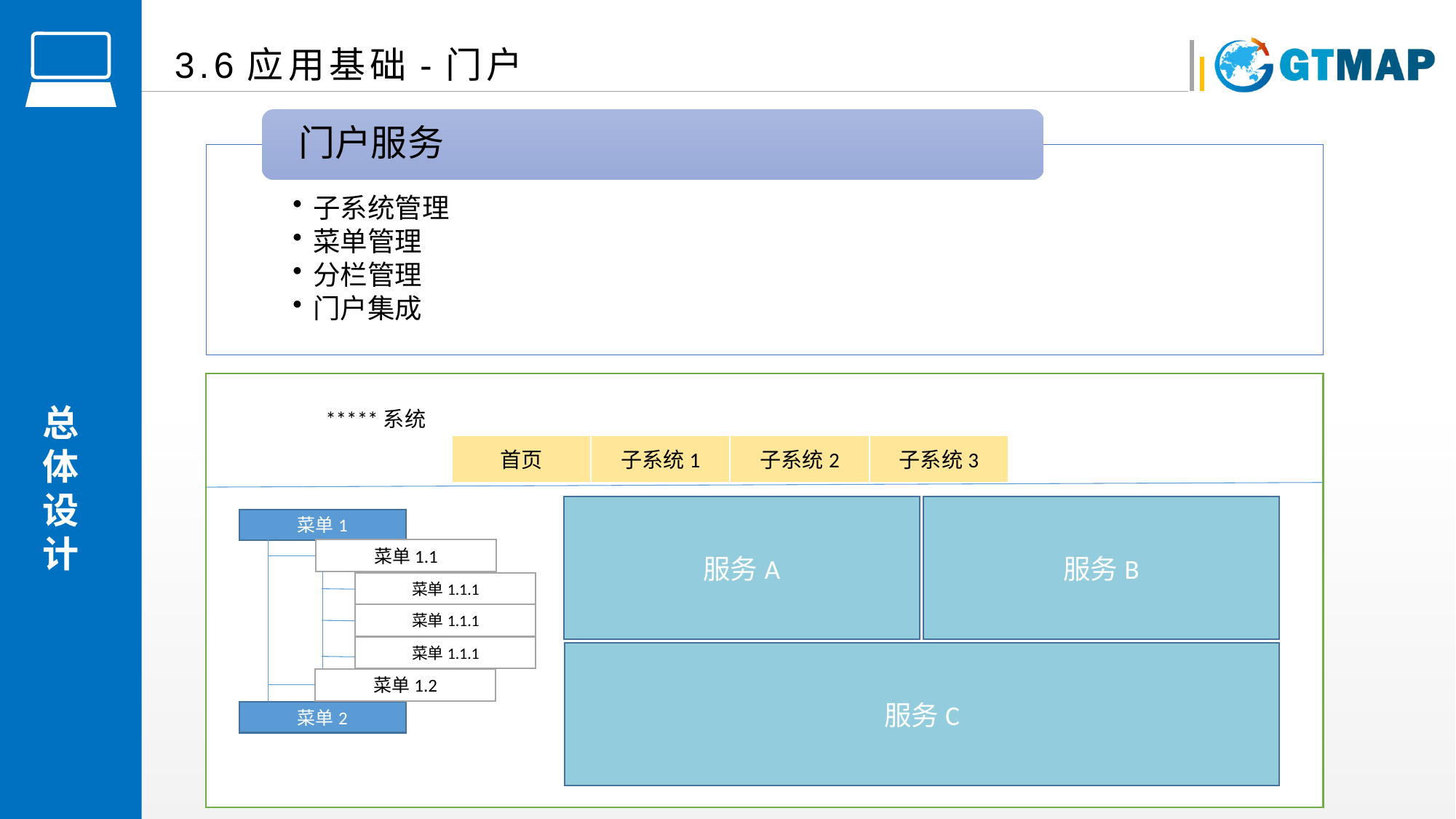

3.6应用基础-门户
子系统管理
菜单管理
分栏管理
门户集成
门户服务

*****系统
首页
子系统1
子系统2
子系统3
服务A
服务B
菜单1
菜单1.1
菜单1.1.1
菜单1.1.1
菜单1.1.1
服务C
菜单1.2
菜单2